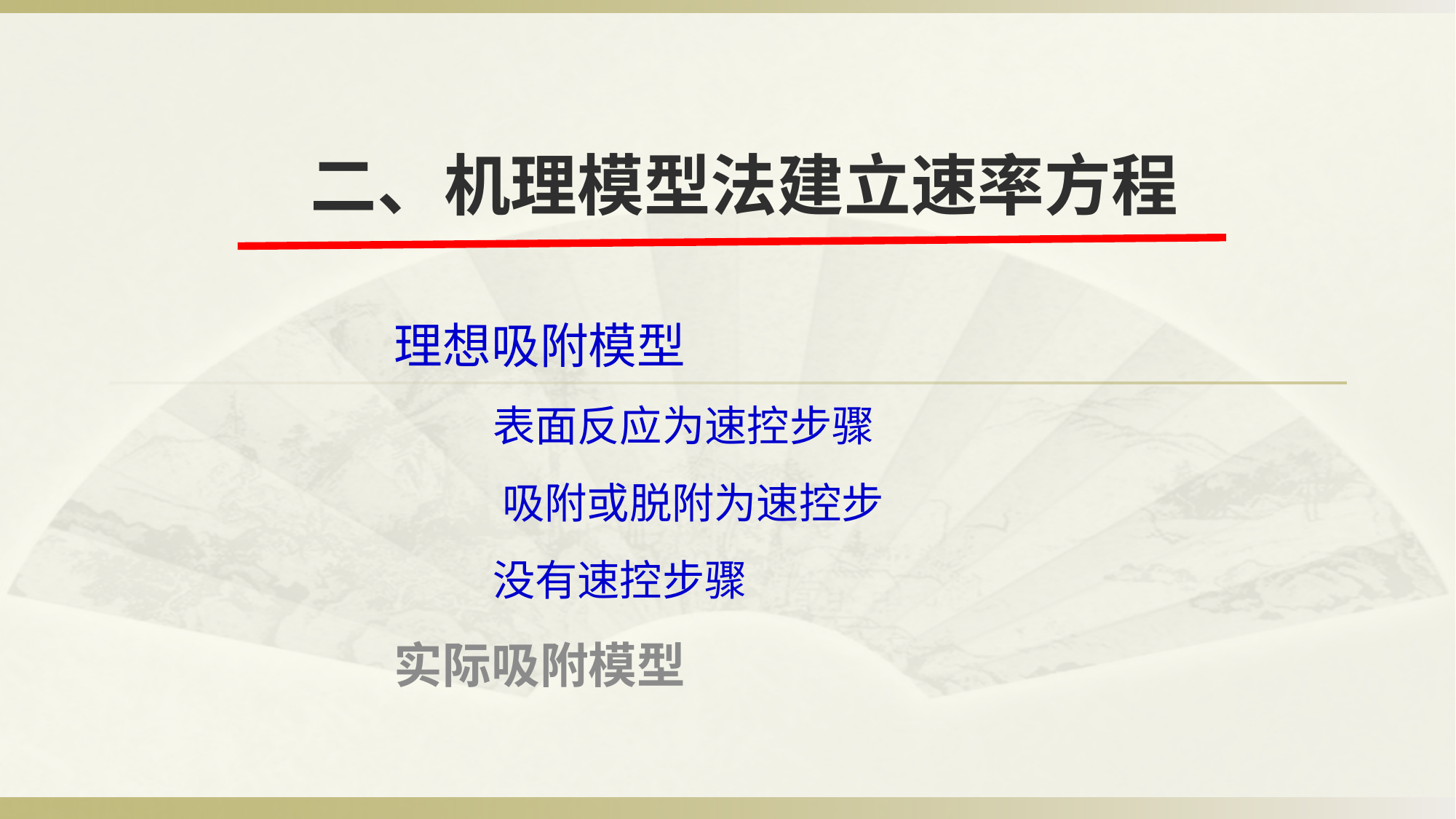

# 二、机理模型法建立速率方程
理想吸附模型
     表面反应为速控步骤
      吸附或脱附为速控步
     没有速控步骤
实际吸附模型